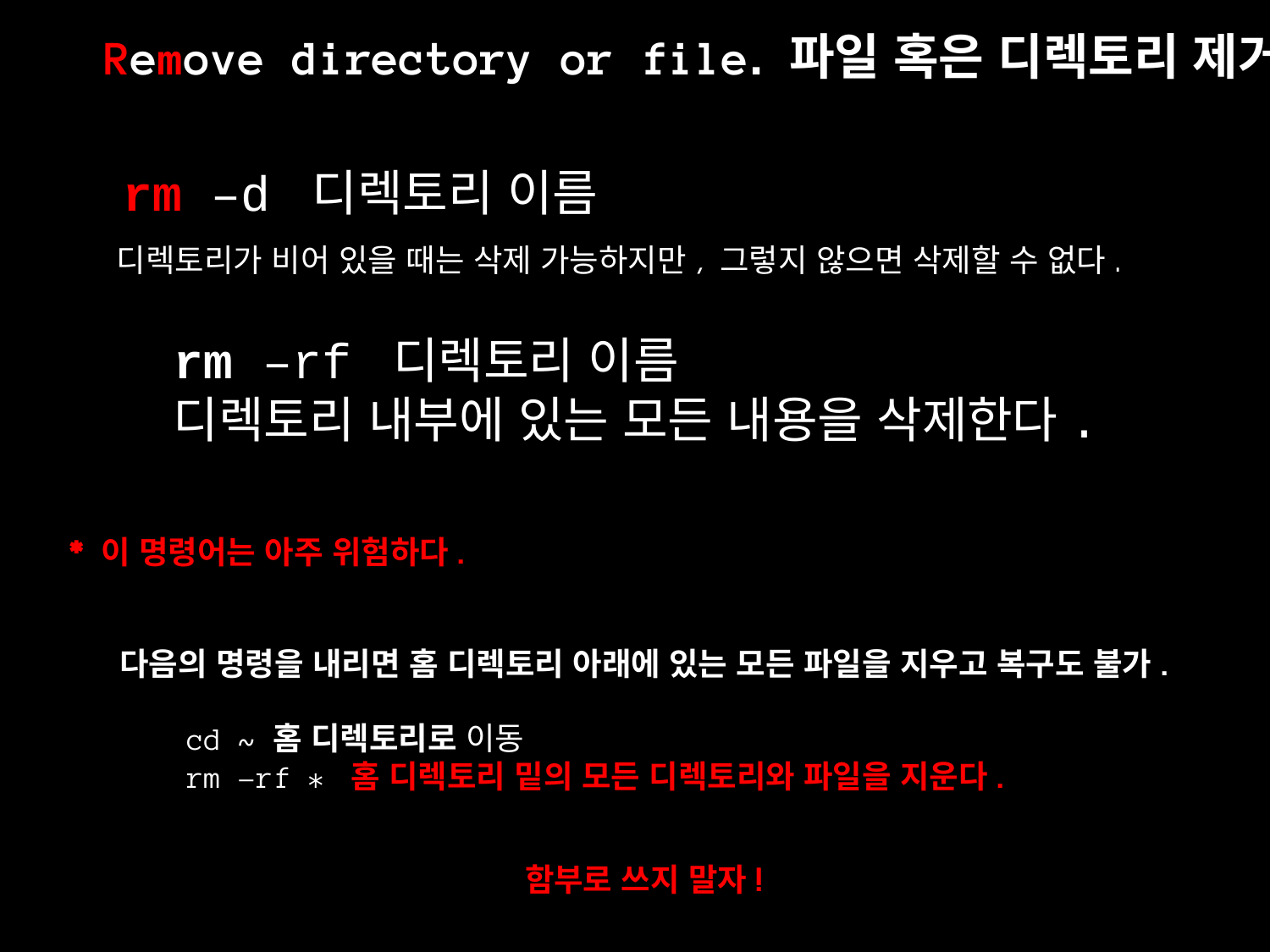

Remove directory or file. 파일 혹은 디렉토리 제거
rm –d 디렉토리 이름
디렉토리가 비어 있을 때는 삭제 가능하지만, 그렇지 않으면 삭제할 수 없다.
rm –rf 디렉토리 이름
디렉토리 내부에 있는 모든 내용을 삭제한다.
* 이 명령어는 아주 위험하다.
다음의 명령을 내리면 홈 디렉토리 아래에 있는 모든 파일을 지우고 복구도 불가.
cd ~ 홈 디렉토리로 이동
rm –rf * 홈 디렉토리 밑의 모든 디렉토리와 파일을 지운다.

함부로 쓰지 말자!